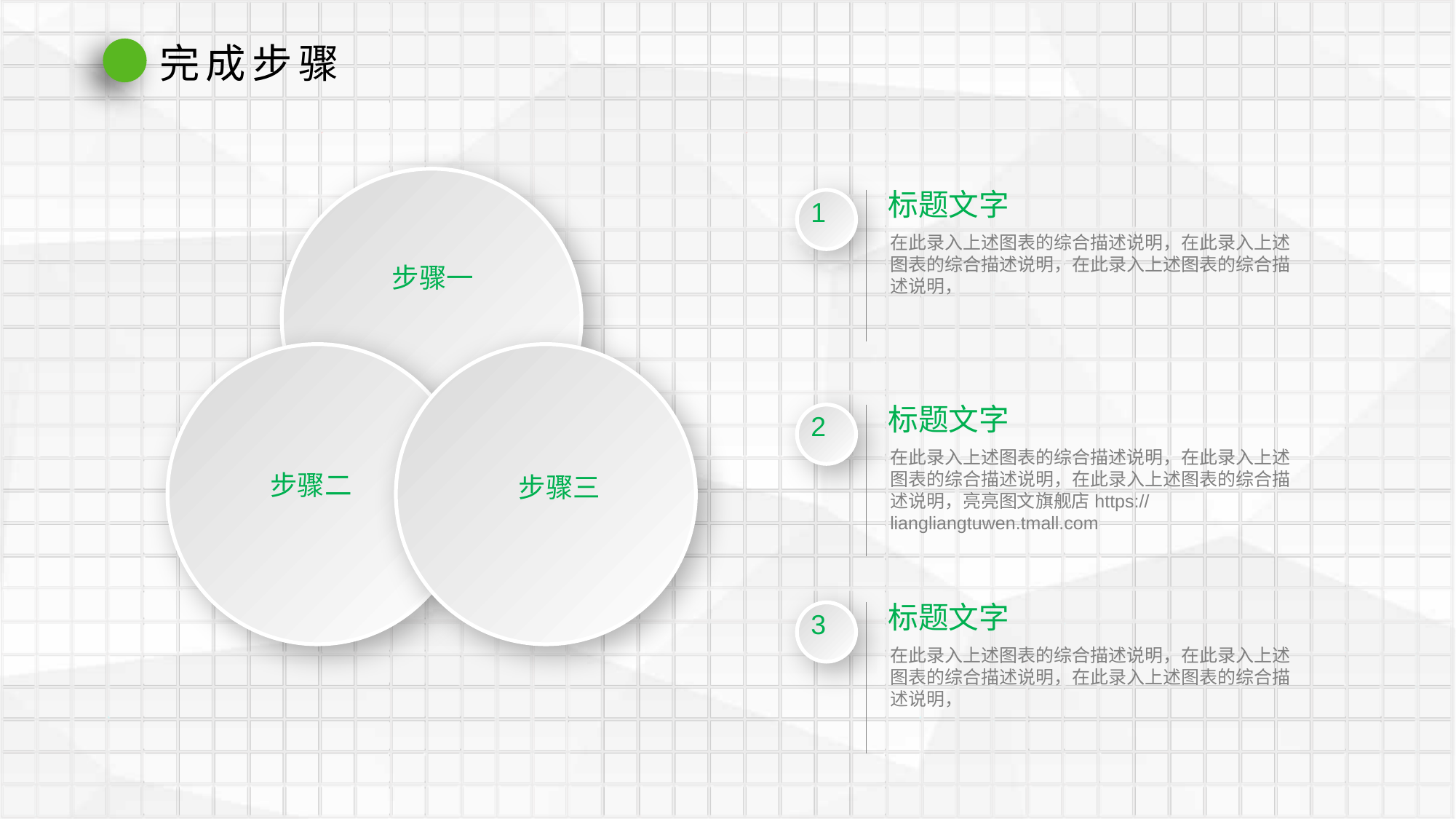

完成步骤

标题文字
1

在此录入上述图表的综合描述说明，在此录入上述图表的综合描述说明，在此录入上述图表的综合描述说明，
步骤一

标题文字
2

在此录入上述图表的综合描述说明，在此录入上述图表的综合描述说明，在此录入上述图表的综合描述说明，亮亮图文旗舰店https://liangliangtuwen.tmall.com
步骤二
步骤三
标题文字
3

在此录入上述图表的综合描述说明，在此录入上述图表的综合描述说明，在此录入上述图表的综合描述说明，
延时符